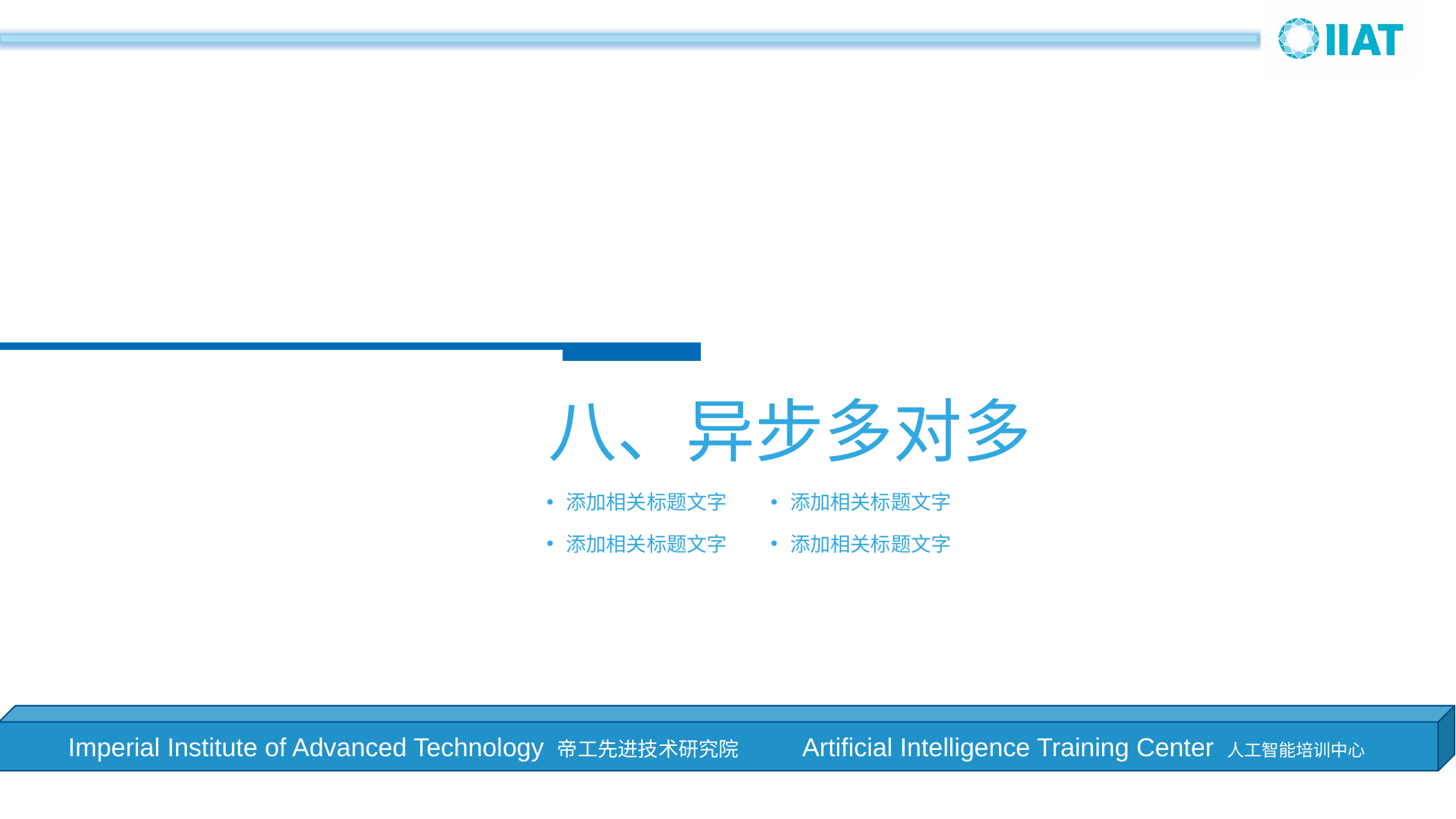

八、异步多对多
添加相关标题文字
添加相关标题文字
添加相关标题文字
添加相关标题文字